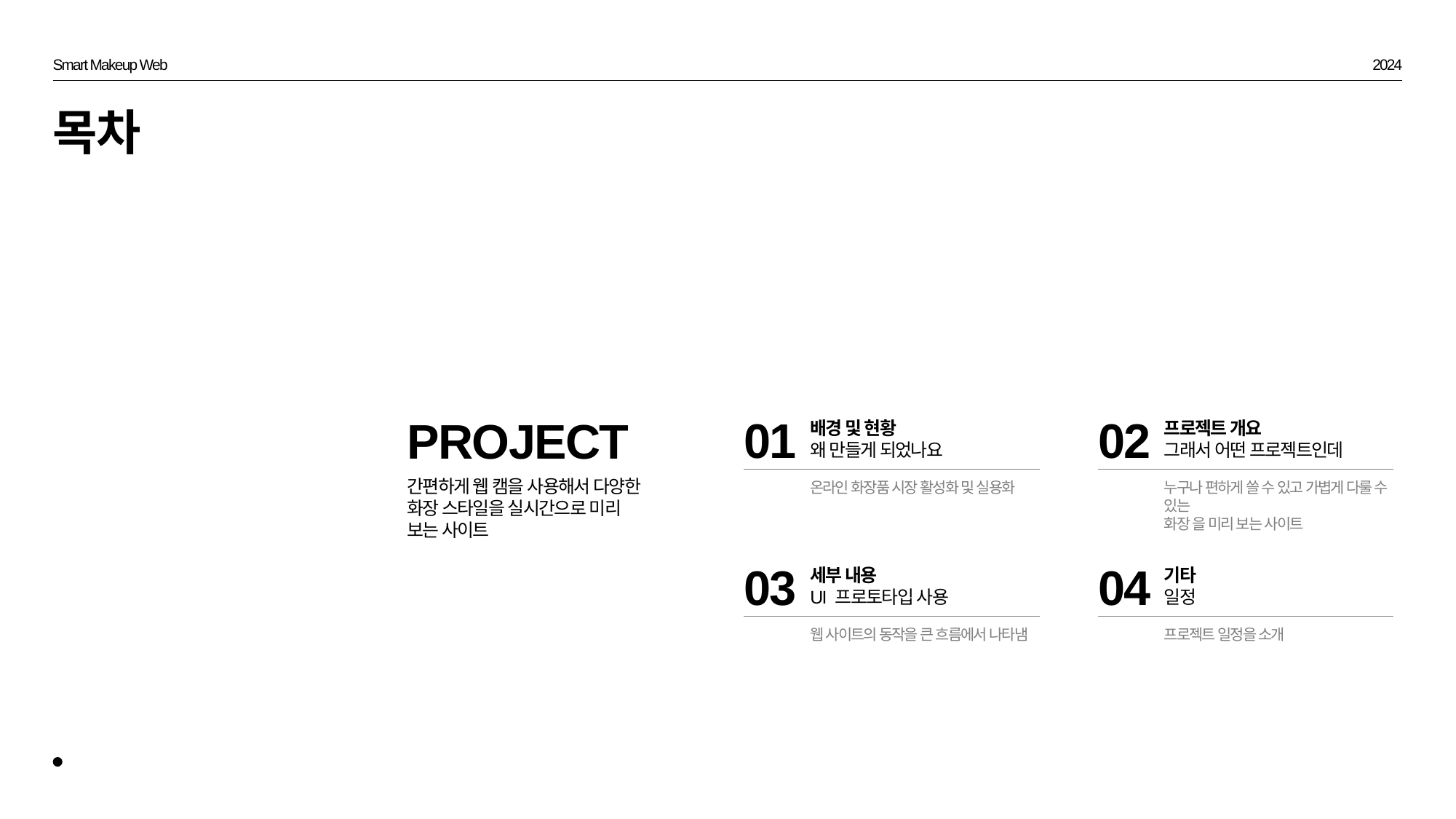

Smart Makeup Web
2024
목차
01
배경 및 현황
왜 만들게 되었나요
온라인 화장품 시장 활성화 및 실용화
02
프로젝트 개요
그래서 어떤 프로젝트인데
누구나 편하게 쓸 수 있고 가볍게 다룰 수 있는
화장 을 미리 보는 사이트
PROJECT
간편하게 웹 캠을 사용해서 다양한 화장 스타일을 실시간으로 미리 보는 사이트
03
세부 내용
UI 프로토타입 사용
웹 사이트의 동작을 큰 흐름에서 나타냄
04
기타
일정
프로젝트 일정을 소개